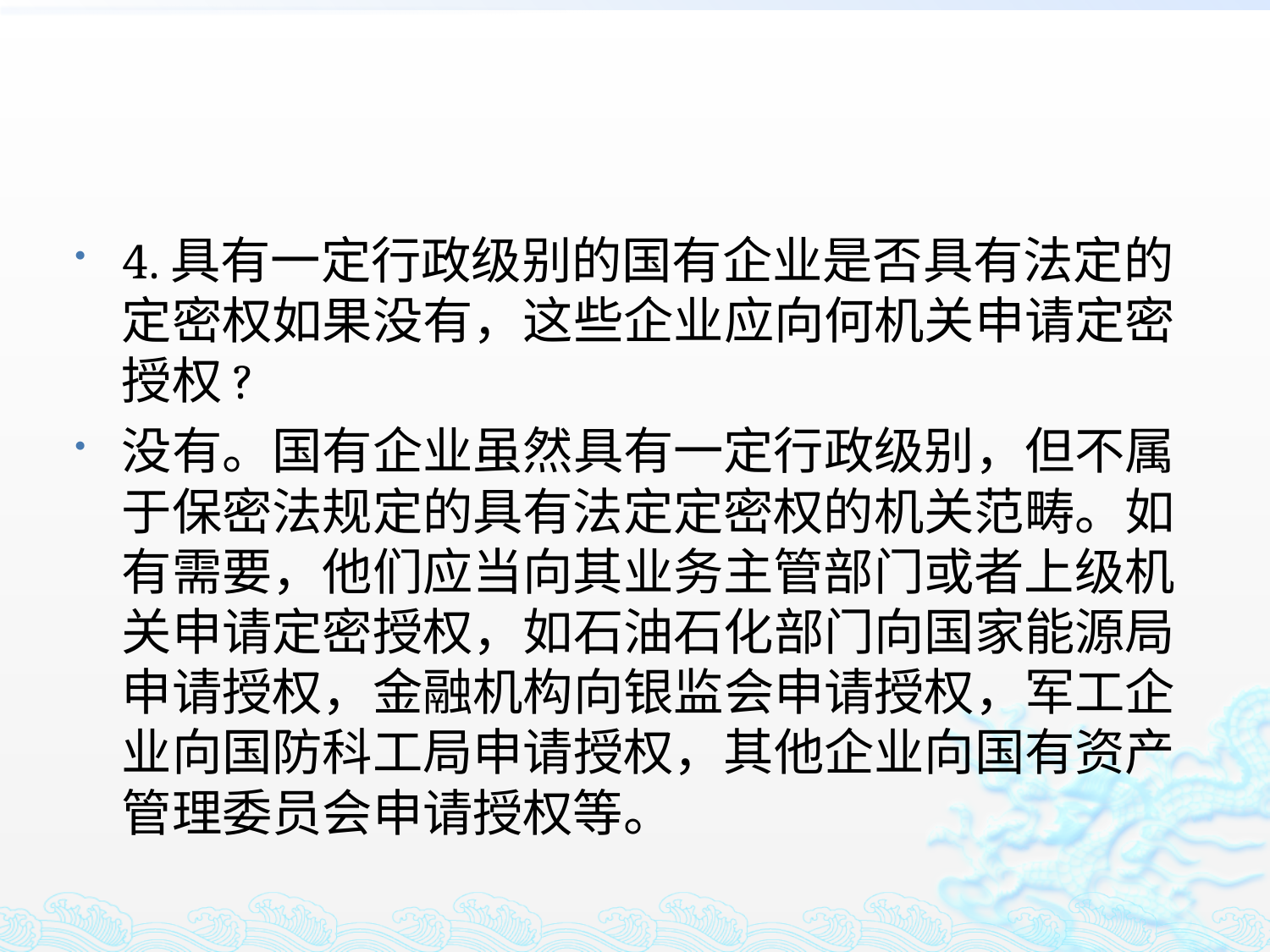

#
4.具有一定行政级别的国有企业是否具有法定的定密权如果没有，这些企业应向何机关申请定密授权?
没有。国有企业虽然具有一定行政级别，但不属于保密法规定的具有法定定密权的机关范畴。如有需要，他们应当向其业务主管部门或者上级机关申请定密授权，如石油石化部门向国家能源局申请授权，金融机构向银监会申请授权，军工企业向国防科工局申请授权，其他企业向国有资产管理委员会申请授权等。